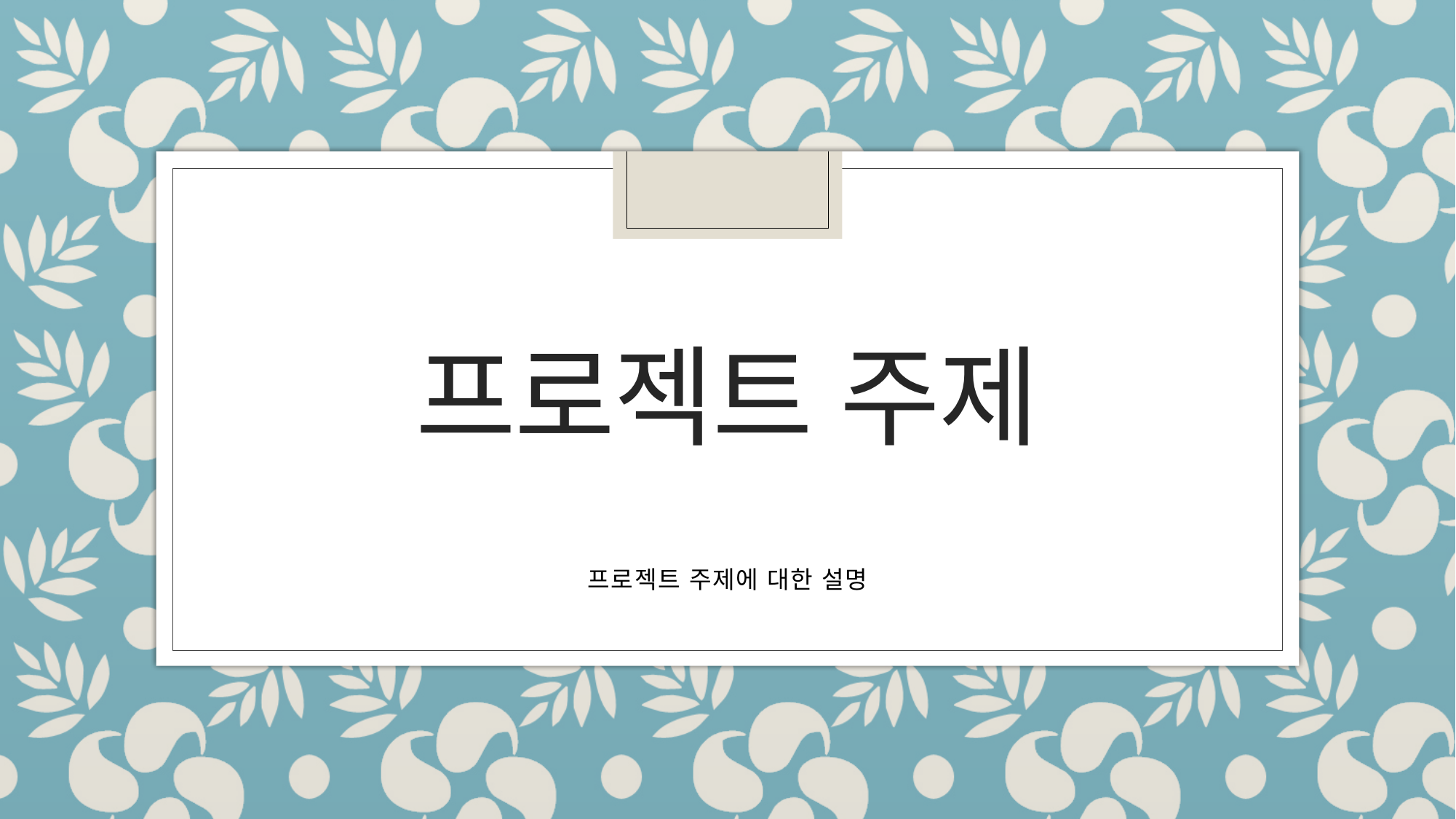

# 프로젝트 주제
프로젝트 주제에 대한 설명